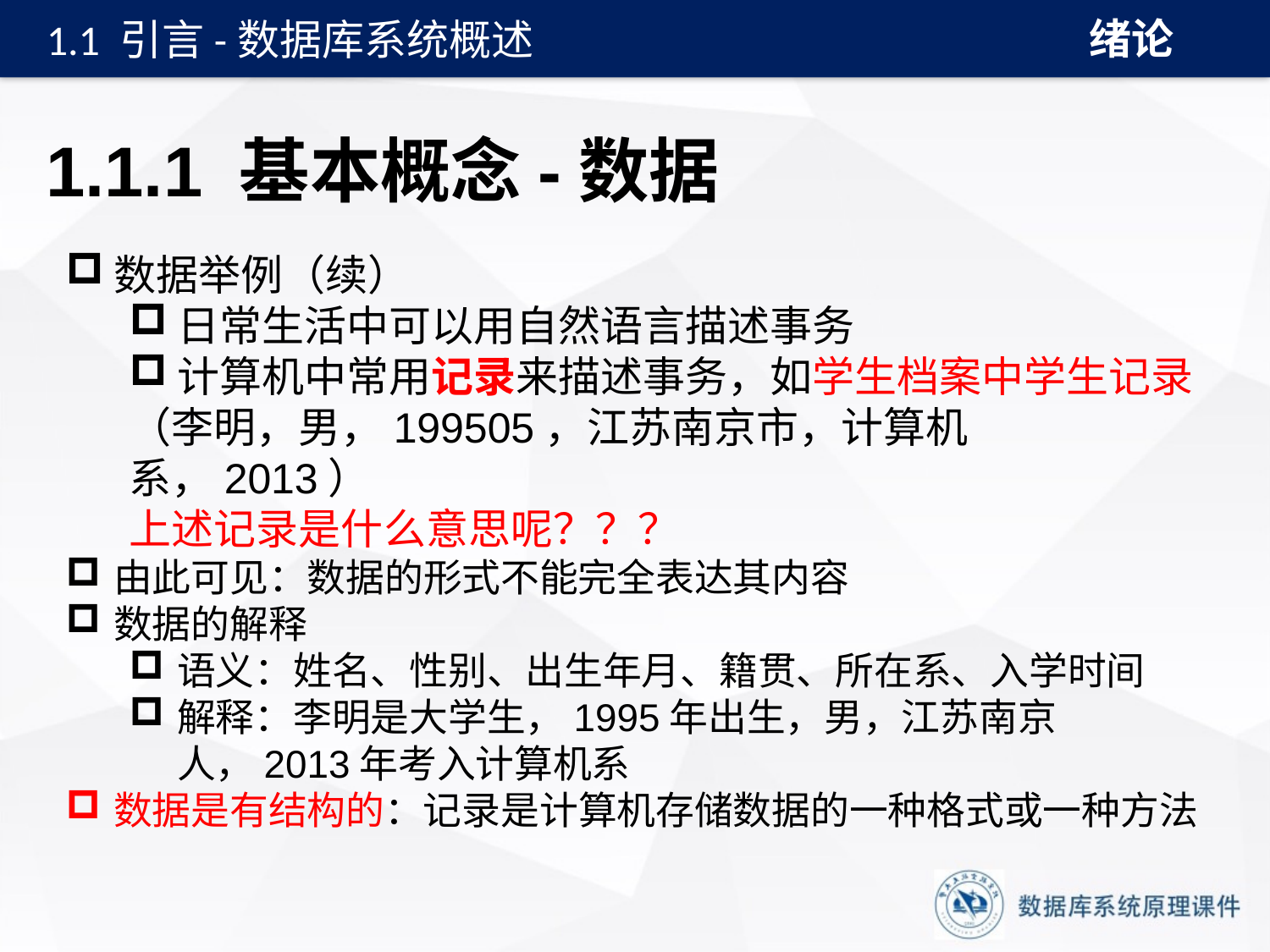

绪论
1.1 引言-数据库系统概述
# 1.1.1 基本概念-数据
数据举例（续）
日常生活中可以用自然语言描述事务
计算机中常用记录来描述事务，如学生档案中学生记录
（李明，男，199505，江苏南京市，计算机系，2013）
上述记录是什么意思呢？？？
由此可见：数据的形式不能完全表达其内容
数据的解释
语义：姓名、性别、出生年月、籍贯、所在系、入学时间
解释：李明是大学生，1995年出生，男，江苏南京人，2013年考入计算机系
数据是有结构的：记录是计算机存储数据的一种格式或一种方法